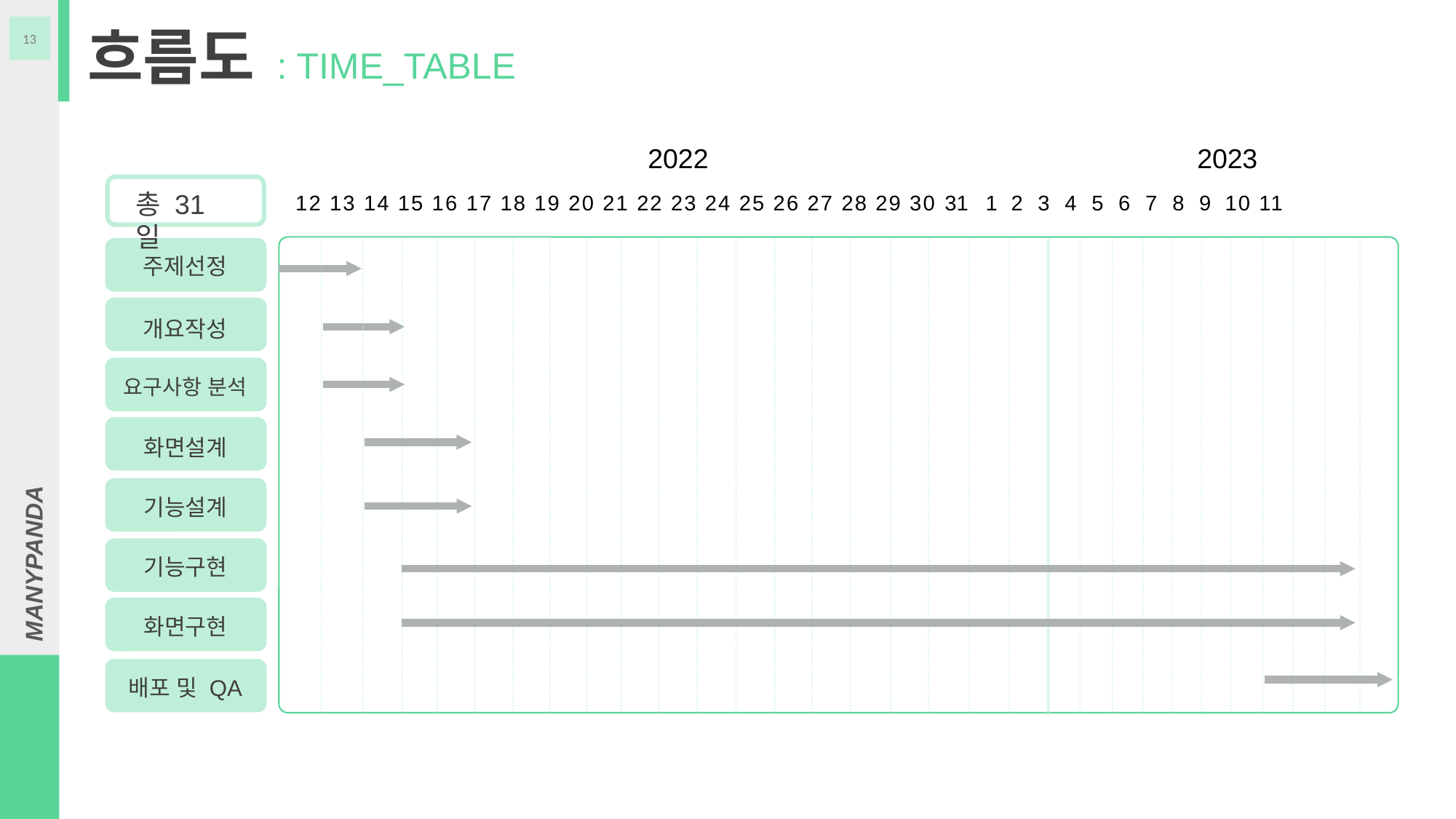

흐름도
13
: TIME_TABLE
2022
2023

총 31일
12 13 14 15 16 17 18 19 20 21 22 23 24 25 26 27 28 29 30 31   1 2 3 4 5 6 7 8 9 10 11

주제선정

개요작성

요구사항 분석

화면설계

기능설계

기능구현

화면구현

배포 및 QA